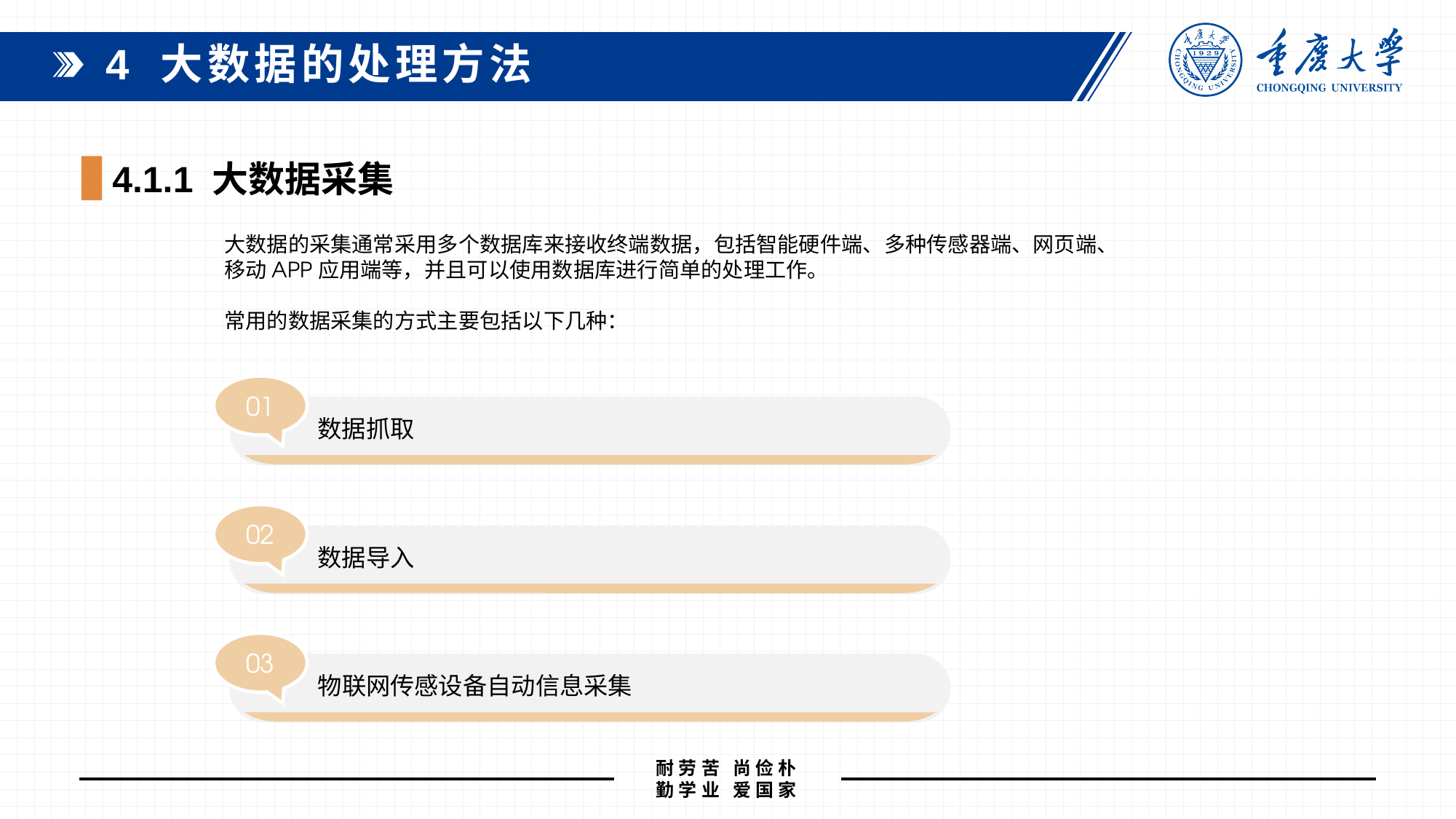

4 大数据的处理方法
4.1.1 大数据采集
大数据的采集通常采用多个数据库来接收终端数据，包括智能硬件端、多种传感器端、网页端、移动APP应用端等，并且可以使用数据库进行简单的处理工作。

常用的数据采集的方式主要包括以下几种：
01

数据抓取

02

数据导入

03

物联网传感设备自动信息采集